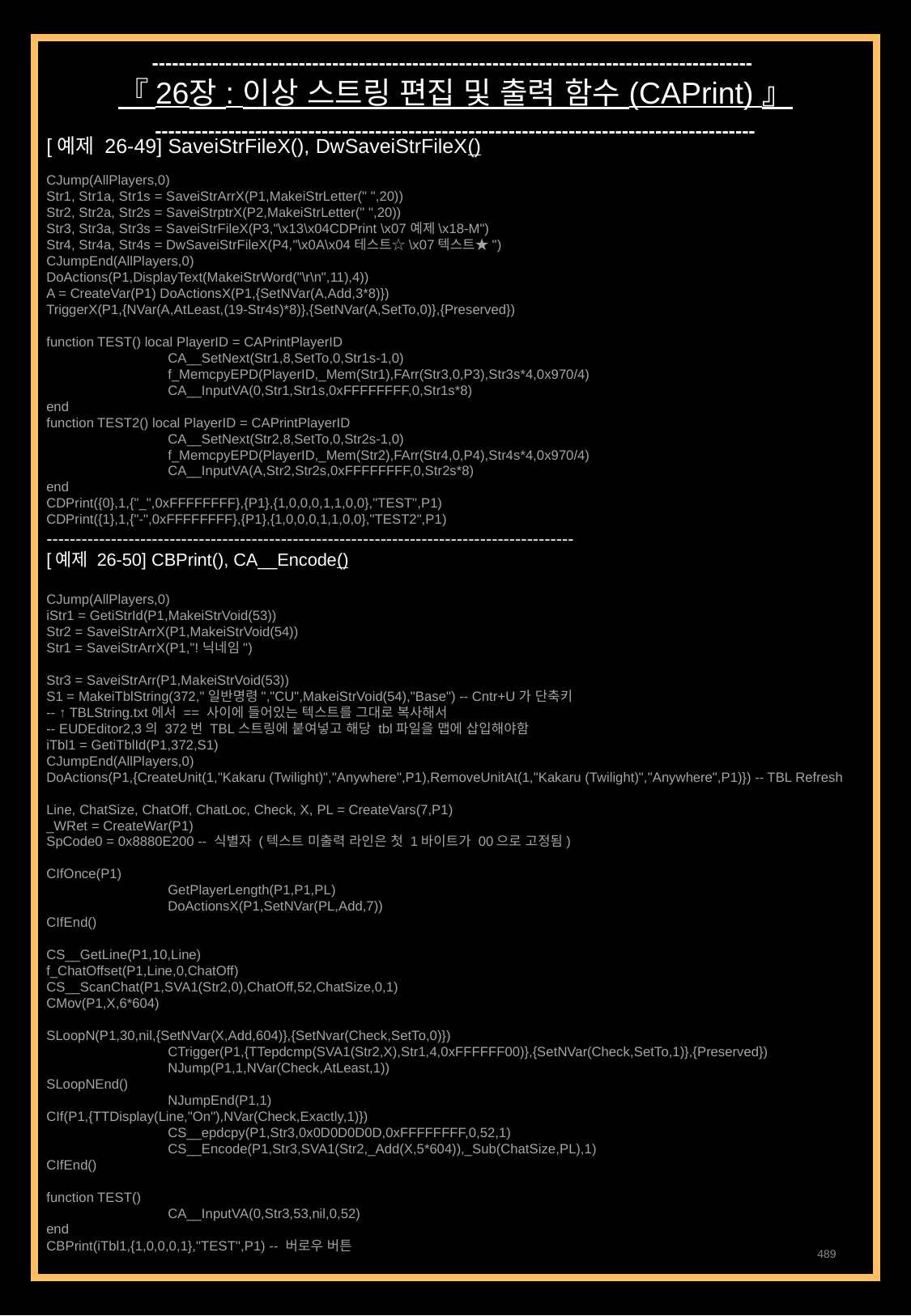

------------------------------------------------------------------------------------------
『 26장 : 이상 스트링 편집 및 출력 함수 (CAPrint) 』
------------------------------------------------------------------------------------------
[예제 26-49] SaveiStrFileX(), DwSaveiStrFileX()

CJump(AllPlayers,0)
Str1, Str1a, Str1s = SaveiStrArrX(P1,MakeiStrLetter(" ",20))
Str2, Str2a, Str2s = SaveiStrptrX(P2,MakeiStrLetter(" ",20))
Str3, Str3a, Str3s = SaveiStrFileX(P3,"\x13\x04CDPrint \x07예제\x18-M")
Str4, Str4a, Str4s = DwSaveiStrFileX(P4,"\x0A\x04테스트☆\x07텍스트★")
CJumpEnd(AllPlayers,0)
DoActions(P1,DisplayText(MakeiStrWord("\r\n",11),4))
A = CreateVar(P1) DoActionsX(P1,{SetNVar(A,Add,3*8)})
TriggerX(P1,{NVar(A,AtLeast,(19-Str4s)*8)},{SetNVar(A,SetTo,0)},{Preserved})

function TEST() local PlayerID = CAPrintPlayerID
	CA__SetNext(Str1,8,SetTo,0,Str1s-1,0)
	f_MemcpyEPD(PlayerID,_Mem(Str1),FArr(Str3,0,P3),Str3s*4,0x970/4)
	CA__InputVA(0,Str1,Str1s,0xFFFFFFFF,0,Str1s*8)
end
function TEST2() local PlayerID = CAPrintPlayerID
	CA__SetNext(Str2,8,SetTo,0,Str2s-1,0)
	f_MemcpyEPD(PlayerID,_Mem(Str2),FArr(Str4,0,P4),Str4s*4,0x970/4)
	CA__InputVA(A,Str2,Str2s,0xFFFFFFFF,0,Str2s*8)
end
CDPrint({0},1,{"_",0xFFFFFFFF},{P1},{1,0,0,0,1,1,0,0},"TEST",P1)
CDPrint({1},1,{"-",0xFFFFFFFF},{P1},{1,0,0,0,1,1,0,0},"TEST2",P1)
------------------------------------------------------------------------------------------
[예제 26-50] CBPrint(), CA__Encode()

CJump(AllPlayers,0)
iStr1 = GetiStrId(P1,MakeiStrVoid(53))
Str2 = SaveiStrArrX(P1,MakeiStrVoid(54))
Str1 = SaveiStrArrX(P1,"!닉네임")

Str3 = SaveiStrArr(P1,MakeiStrVoid(53))
S1 = MakeiTblString(372,"일반명령","CU",MakeiStrVoid(54),"Base") -- Cntr+U가 단축키
-- ↑ TBLString.txt에서 == 사이에 들어있는 텍스트를 그대로 복사해서
-- EUDEditor2,3의 372번 TBL스트링에 붙여넣고 해당 tbl파일을 맵에 삽입해야함
iTbl1 = GetiTblId(P1,372,S1)
CJumpEnd(AllPlayers,0)
DoActions(P1,{CreateUnit(1,"Kakaru (Twilight)","Anywhere",P1),RemoveUnitAt(1,"Kakaru (Twilight)","Anywhere",P1)}) -- TBL Refresh

Line, ChatSize, ChatOff, ChatLoc, Check, X, PL = CreateVars(7,P1)
_WRet = CreateWar(P1)
SpCode0 = 0x8880E200 -- 식별자 (텍스트 미출력 라인은 첫 1바이트가 00으로 고정됨)

CIfOnce(P1)
	GetPlayerLength(P1,P1,PL)
	DoActionsX(P1,SetNVar(PL,Add,7))
CIfEnd()

CS__GetLine(P1,10,Line)
f_ChatOffset(P1,Line,0,ChatOff)
CS__ScanChat(P1,SVA1(Str2,0),ChatOff,52,ChatSize,0,1)
CMov(P1,X,6*604)

SLoopN(P1,30,nil,{SetNVar(X,Add,604)},{SetNvar(Check,SetTo,0)})
	CTrigger(P1,{TTepdcmp(SVA1(Str2,X),Str1,4,0xFFFFFF00)},{SetNVar(Check,SetTo,1)},{Preserved})
	NJump(P1,1,NVar(Check,AtLeast,1))
SLoopNEnd()
	NJumpEnd(P1,1)
CIf(P1,{TTDisplay(Line,"On"),NVar(Check,Exactly,1)})
	CS__epdcpy(P1,Str3,0x0D0D0D0D,0xFFFFFFFF,0,52,1)
	CS__Encode(P1,Str3,SVA1(Str2,_Add(X,5*604)),_Sub(ChatSize,PL),1)
CIfEnd()

function TEST()
	CA__InputVA(0,Str3,53,nil,0,52)
end
CBPrint(iTbl1,{1,0,0,0,1},"TEST",P1) -- 버로우 버튼
489